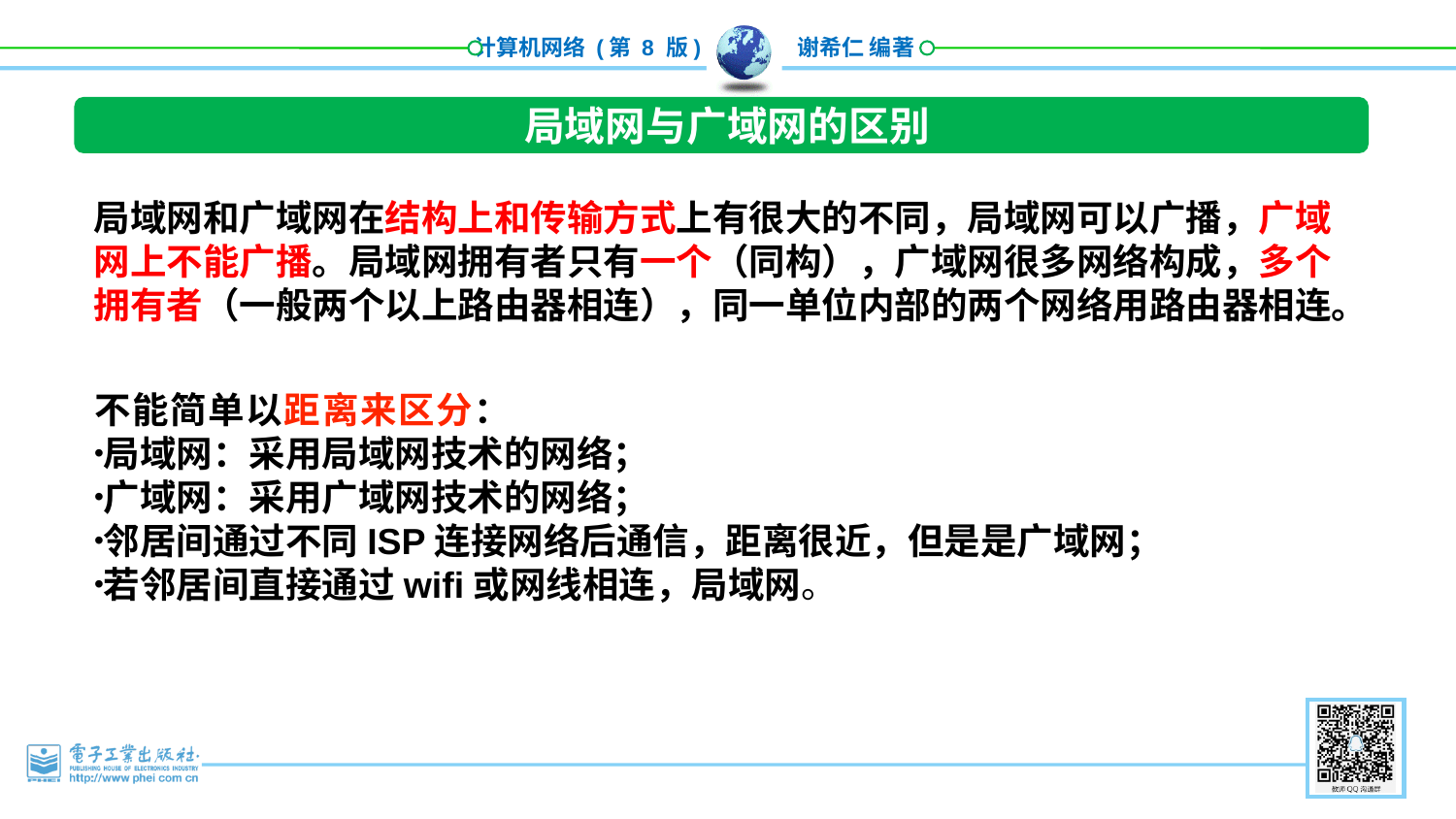

局域网与广域网的区别
局域网和广域网在结构上和传输方式上有很大的不同，局域网可以广播，广域网上不能广播。局域网拥有者只有一个（同构），广域网很多网络构成，多个拥有者（一般两个以上路由器相连），同一单位内部的两个网络用路由器相连。
不能简单以距离来区分：
局域网：采用局域网技术的网络；
广域网：采用广域网技术的网络；
邻居间通过不同ISP连接网络后通信，距离很近，但是是广域网；
若邻居间直接通过wifi或网线相连，局域网。